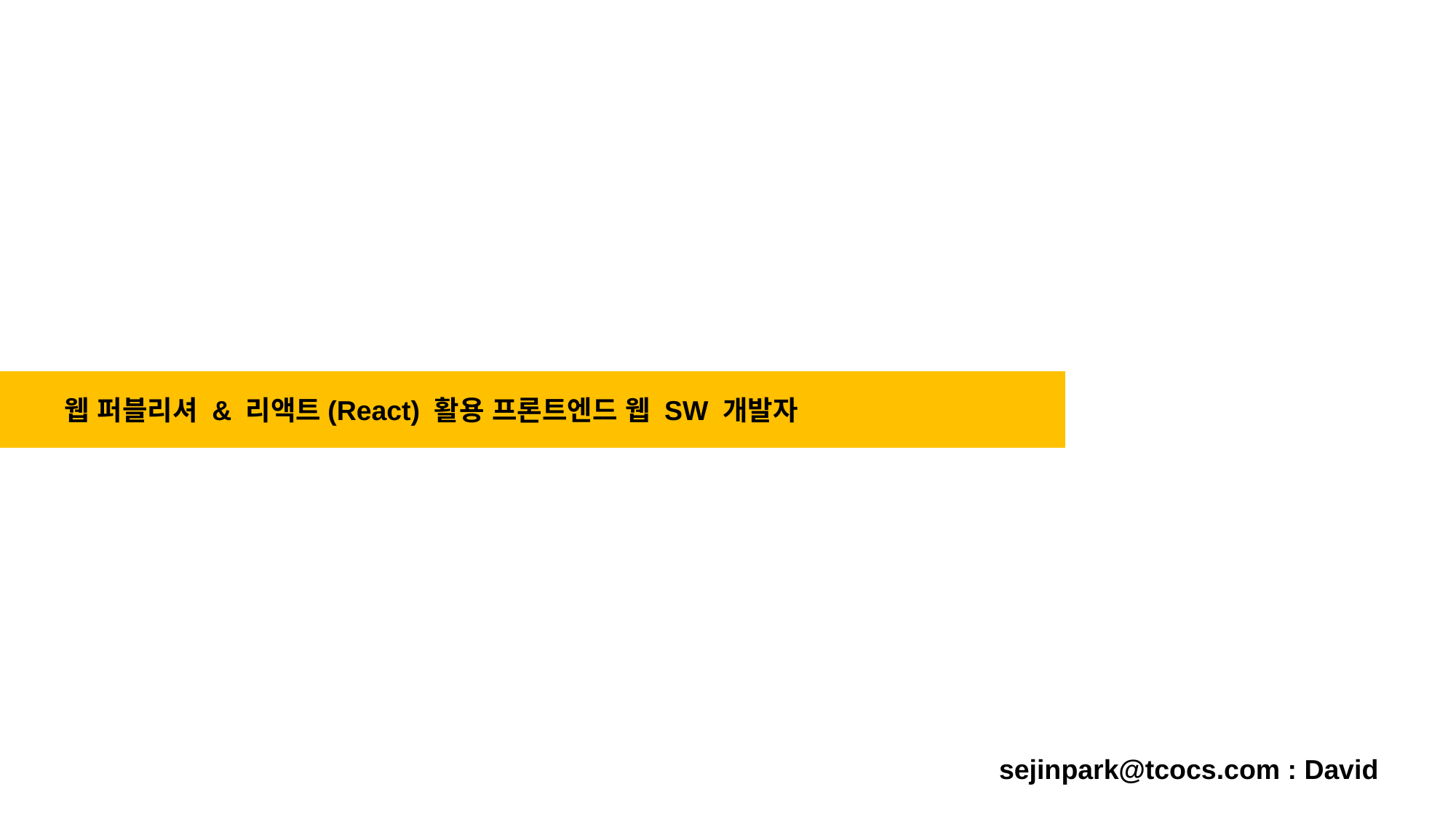

웹 퍼블리셔 & 리액트(React) 활용 프론트엔드 웹 SW 개발자
sejinpark@tcocs.com : David